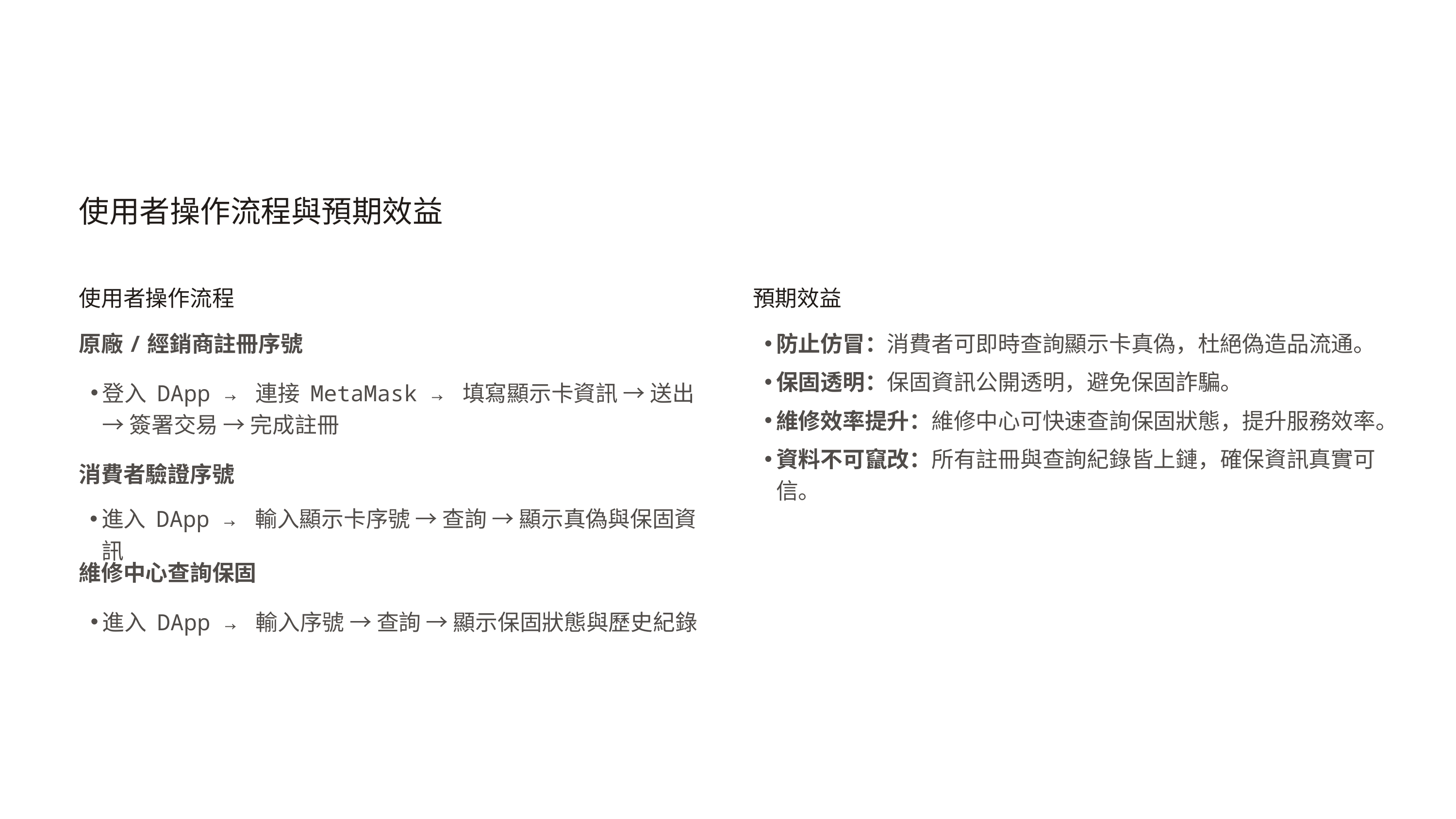

使用者操作流程與預期效益
使用者操作流程
預期效益
原廠/經銷商註冊序號
防止仿冒：消費者可即時查詢顯示卡真偽，杜絕偽造品流通。
保固透明：保固資訊公開透明，避免保固詐騙。
登入 DApp → 連接 MetaMask → 填寫顯示卡資訊 → 送出 → 簽署交易 → 完成註冊
維修效率提升：維修中心可快速查詢保固狀態，提升服務效率。
資料不可竄改：所有註冊與查詢紀錄皆上鏈，確保資訊真實可信。
消費者驗證序號
進入 DApp → 輸入顯示卡序號 → 查詢 → 顯示真偽與保固資訊
維修中心查詢保固
進入 DApp → 輸入序號 → 查詢 → 顯示保固狀態與歷史紀錄